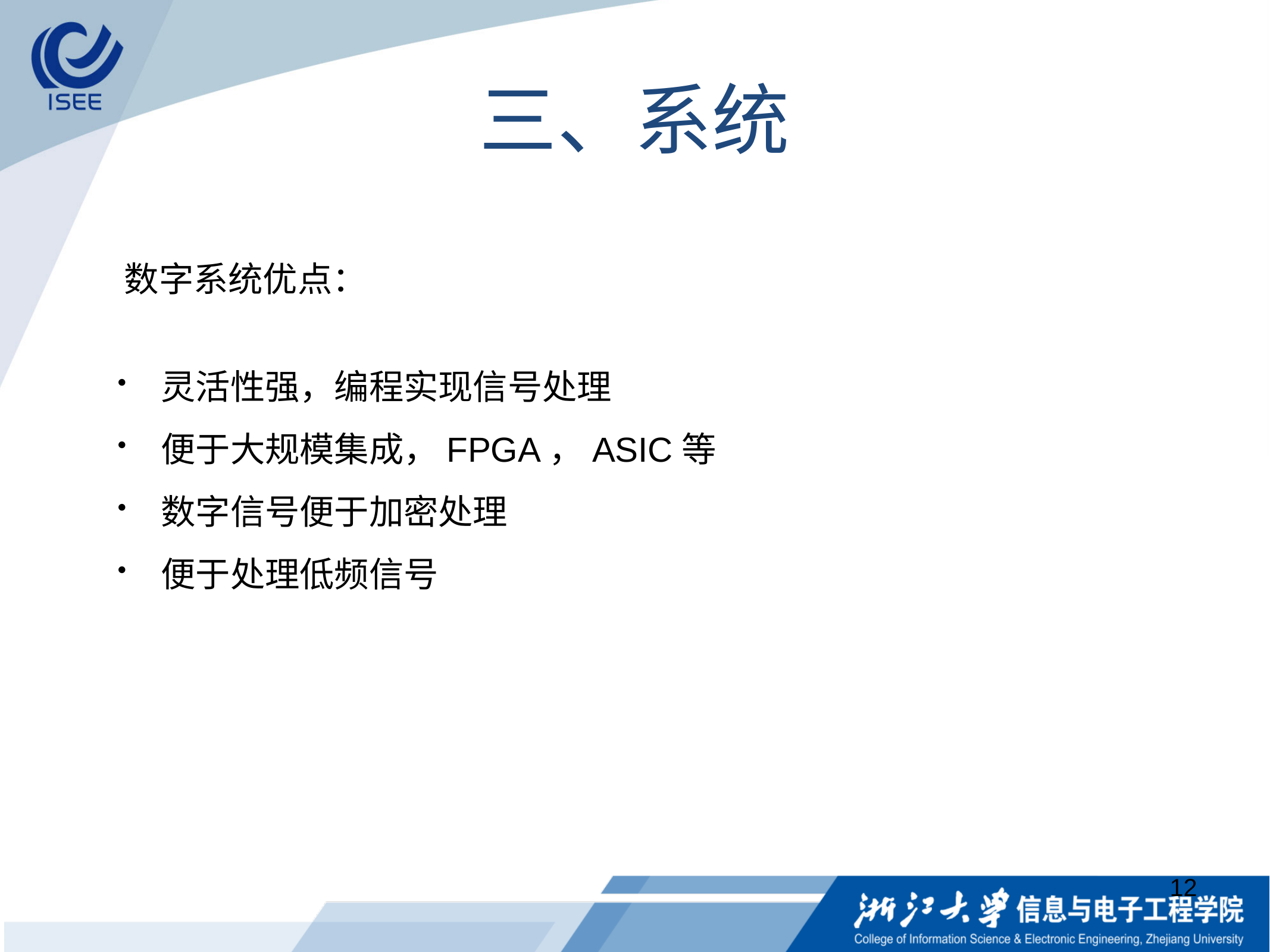

# 三、系统
数字系统优点：
灵活性强，编程实现信号处理
便于大规模集成，FPGA，ASIC等
数字信号便于加密处理
便于处理低频信号
12